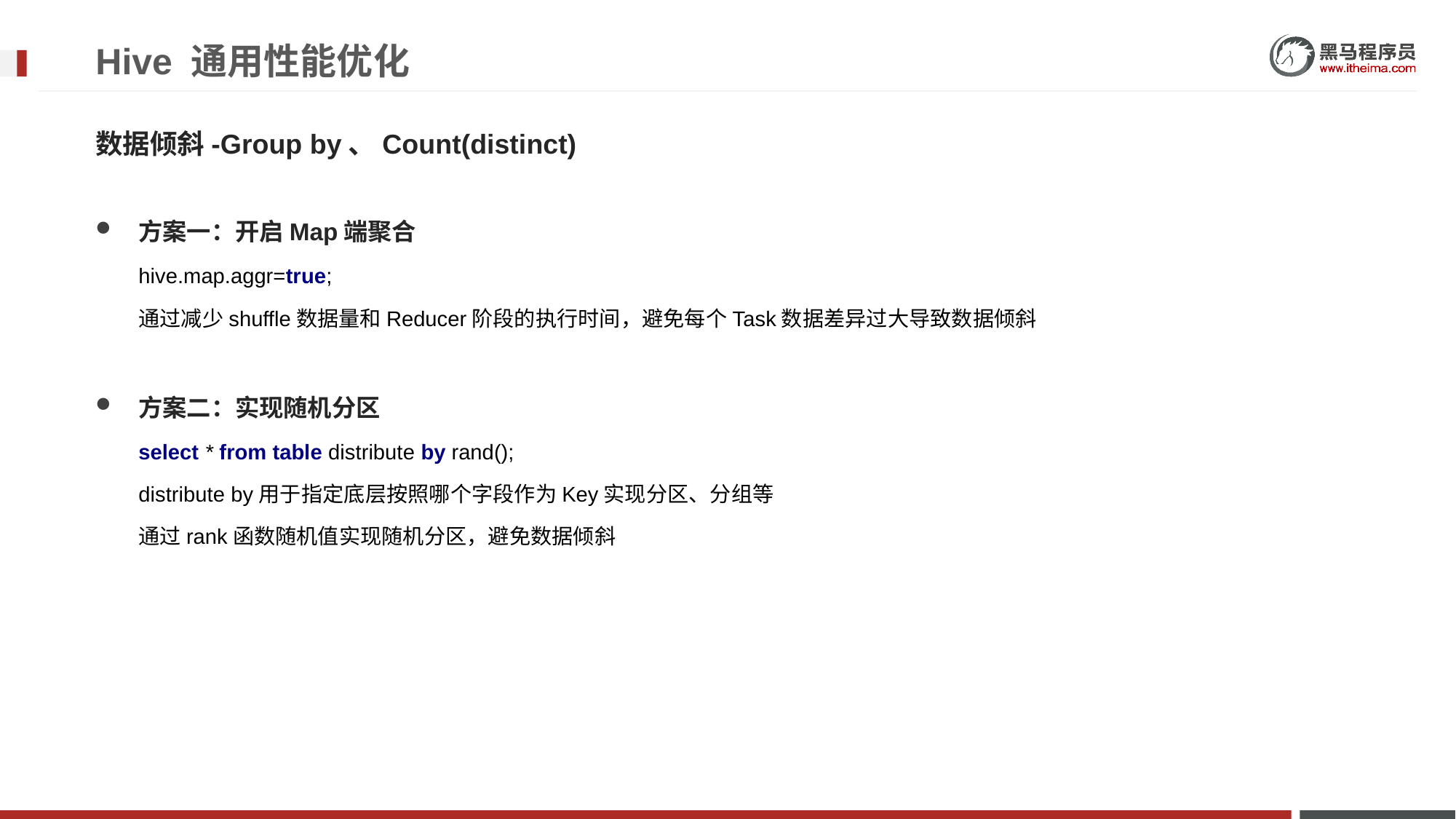

# Hive 通用性能优化
数据倾斜-Group by、Count(distinct)
方案一：开启Map端聚合
hive.map.aggr=true;
通过减少shuffle数据量和Reducer阶段的执行时间，避免每个Task数据差异过大导致数据倾斜

方案二：实现随机分区
select * from table distribute by rand();
distribute by用于指定底层按照哪个字段作为Key实现分区、分组等
通过rank函数随机值实现随机分区，避免数据倾斜